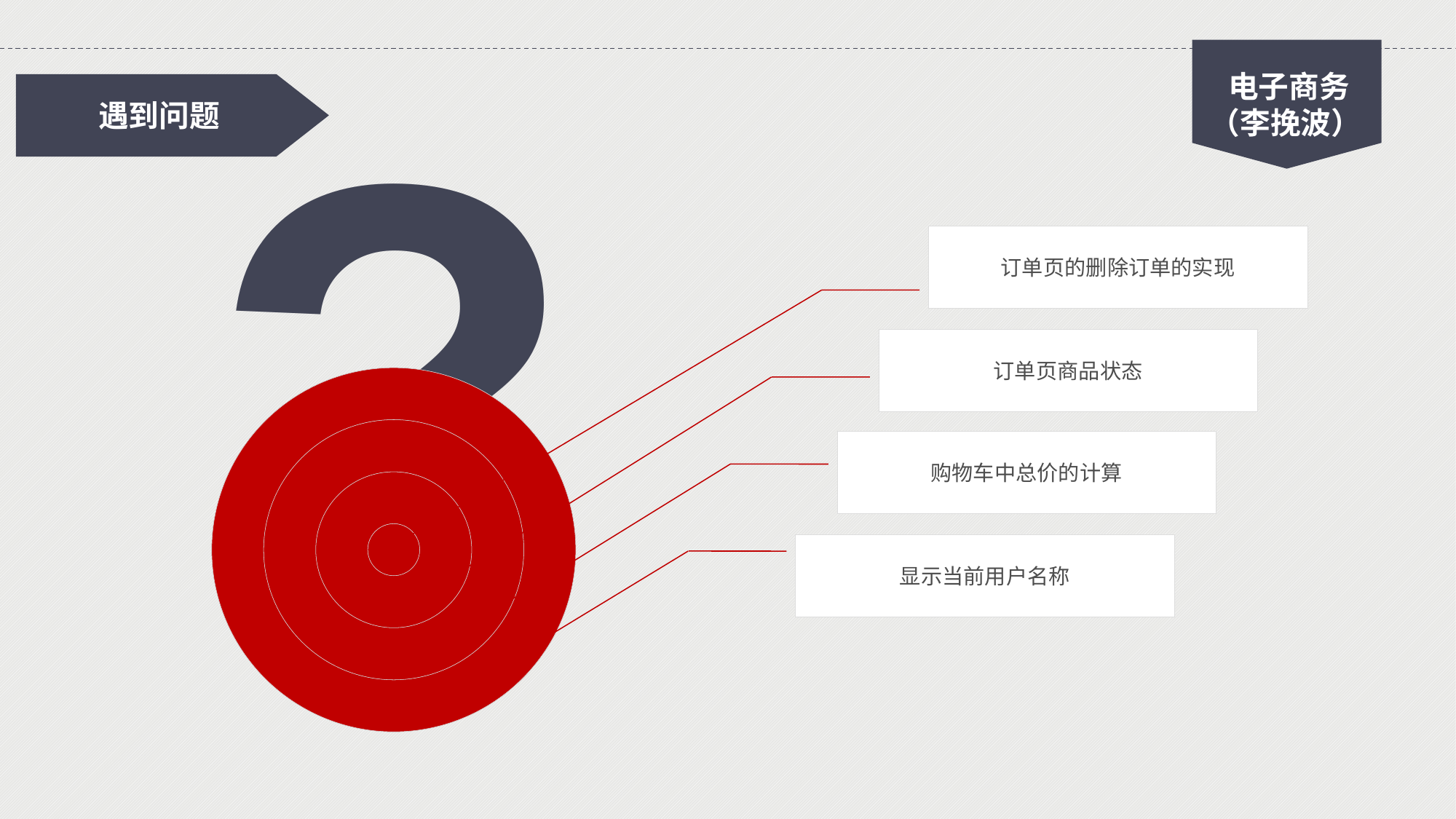

?

电子商务（李挽波）
遇到问题

订单页的删除订单的实现

订单页商品状态

购物车中总价的计算

显示当前用户名称